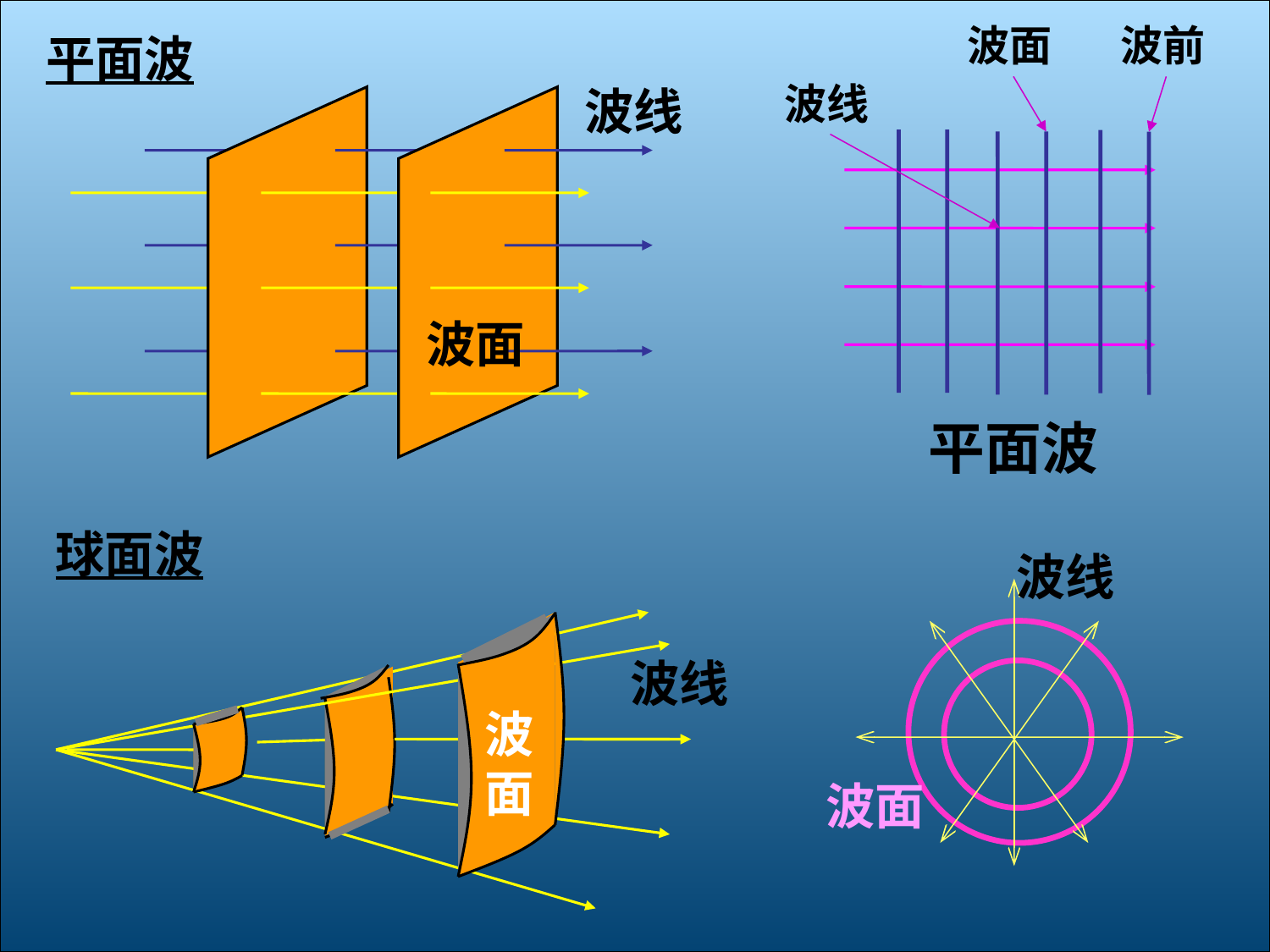

波面
波前
波线

平面波
平面波
波线

波面

球面波
波线

波面

波线

波面

8